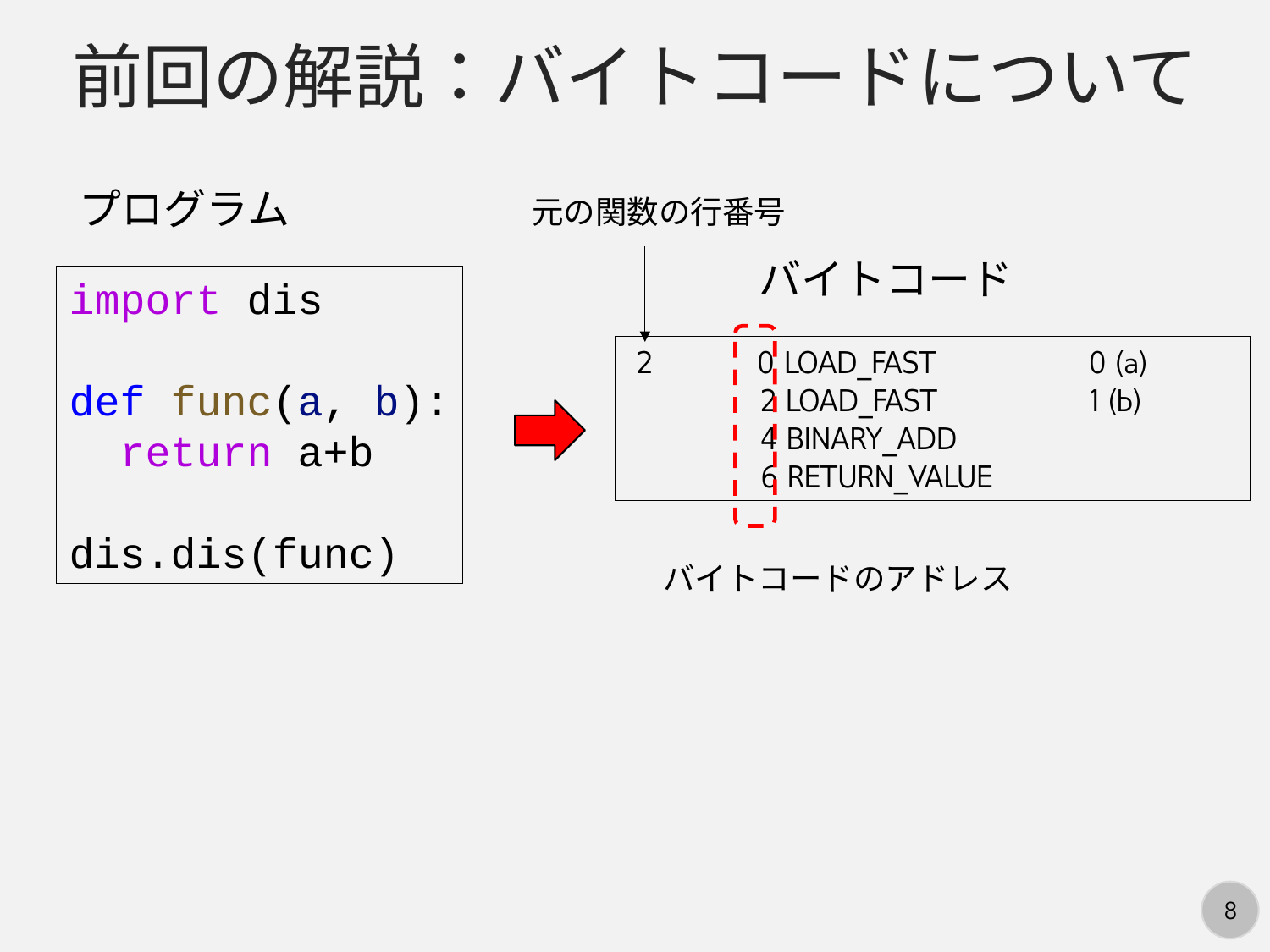

前回の解説：バイトコードについて
プログラム
元の関数の行番号
バイトコード
import dis

def func(a, b):
  return a+b

dis.dis(func)

 2           0 LOAD_FAST                0 (a)
              2 LOAD_FAST                1 (b)
              4 BINARY_ADD
              6 RETURN_VALUE

バイトコードのアドレス